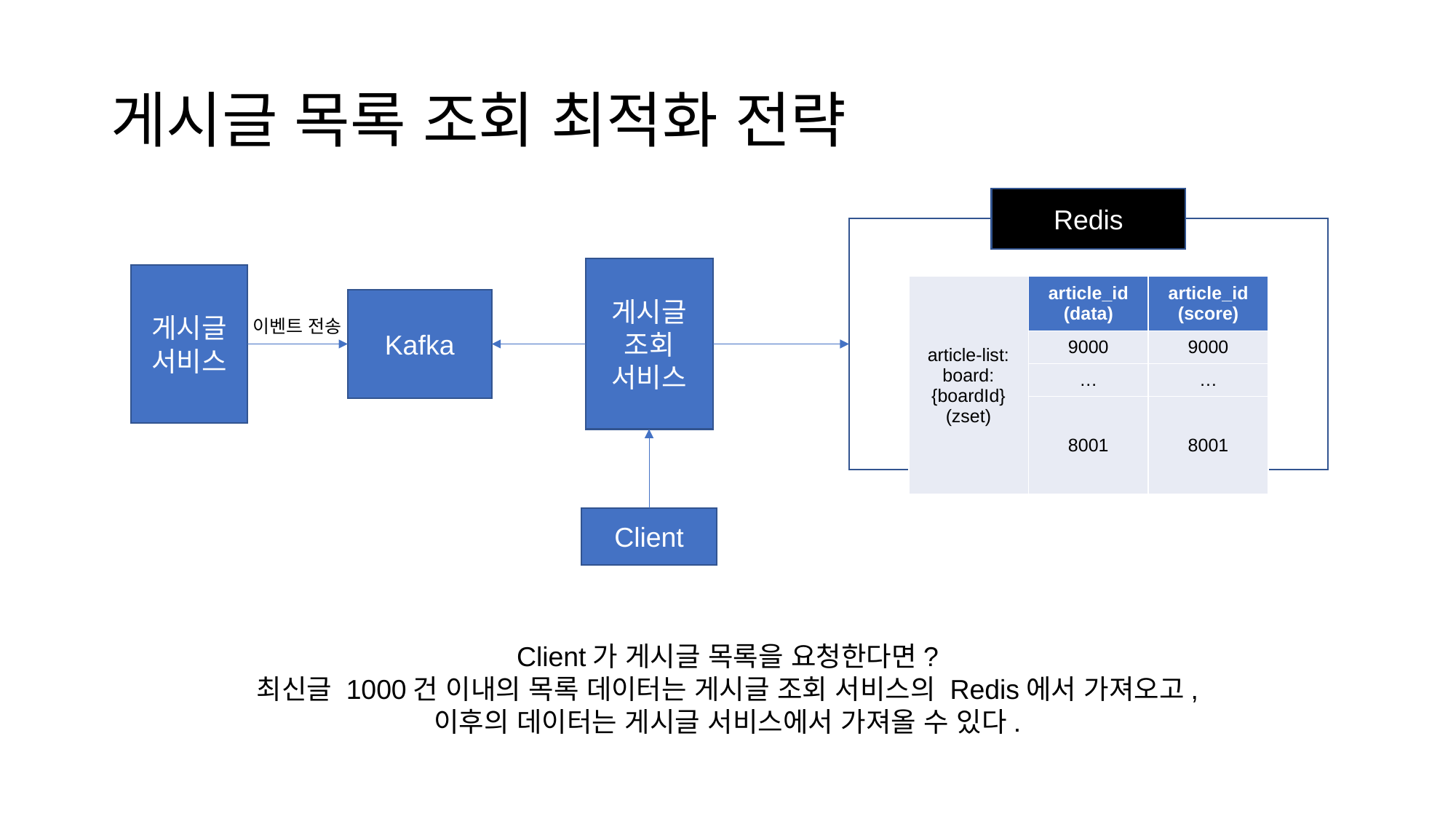

# 게시글 목록 조회 최적화 전략
Redis

게시글
조회
서비스
게시글 서비스
| article-list: board: {boardId} (zset) | article\_id (data) | article\_id (score) |
| --- | --- | --- |
|  | 9000 | 9000 |
|  | … | … |
|  | 8001 | 8001 |
Kafka
이벤트 전송
Client
Client가 게시글 목록을 요청한다면?
최신글 1000건 이내의 목록 데이터는 게시글 조회 서비스의 Redis에서 가져오고,
이후의 데이터는 게시글 서비스에서 가져올 수 있다.